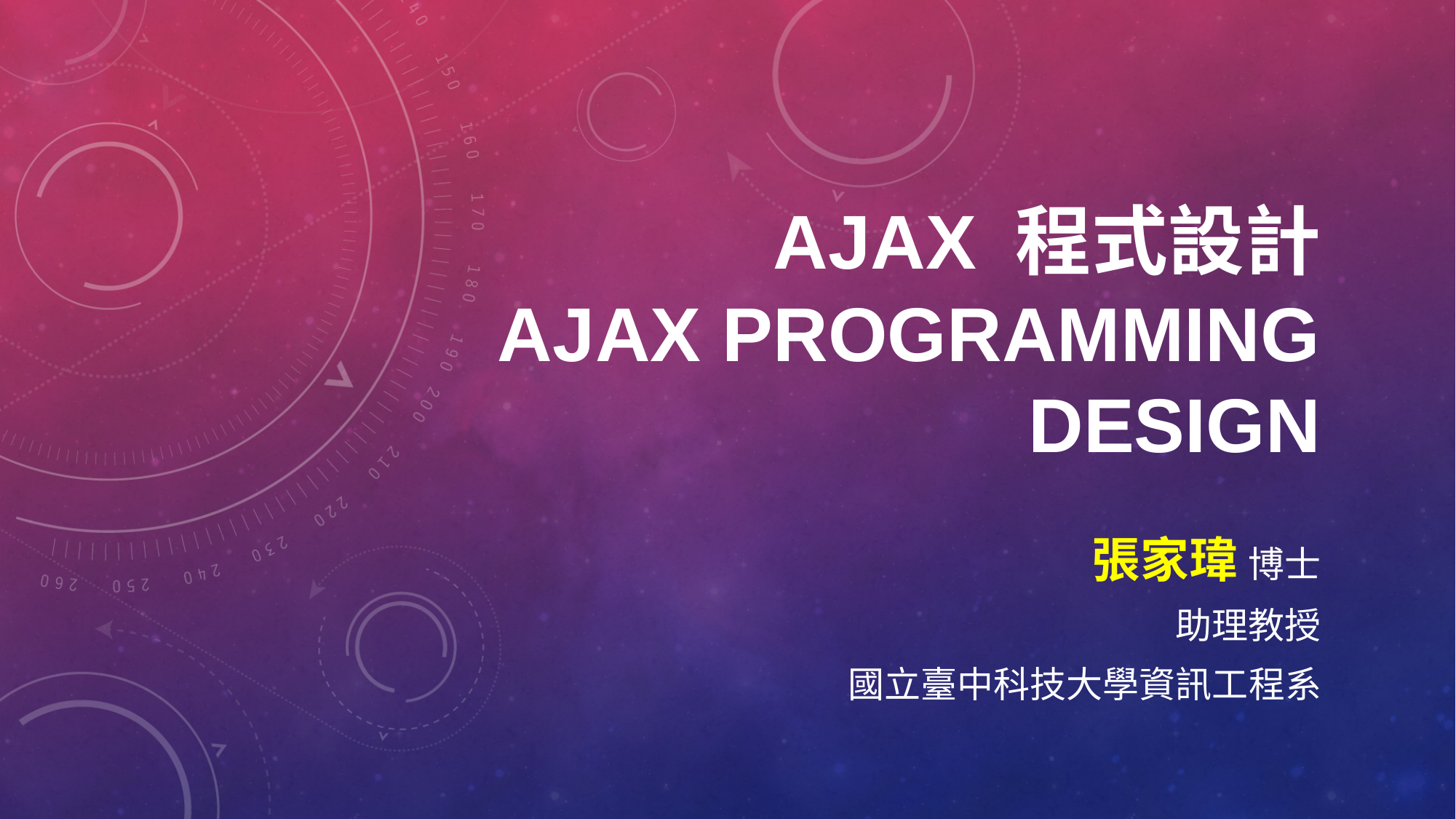

# Ajax 程式設計 Ajax programming Design
張家瑋 博士
助理教授
國立臺中科技大學資訊工程系